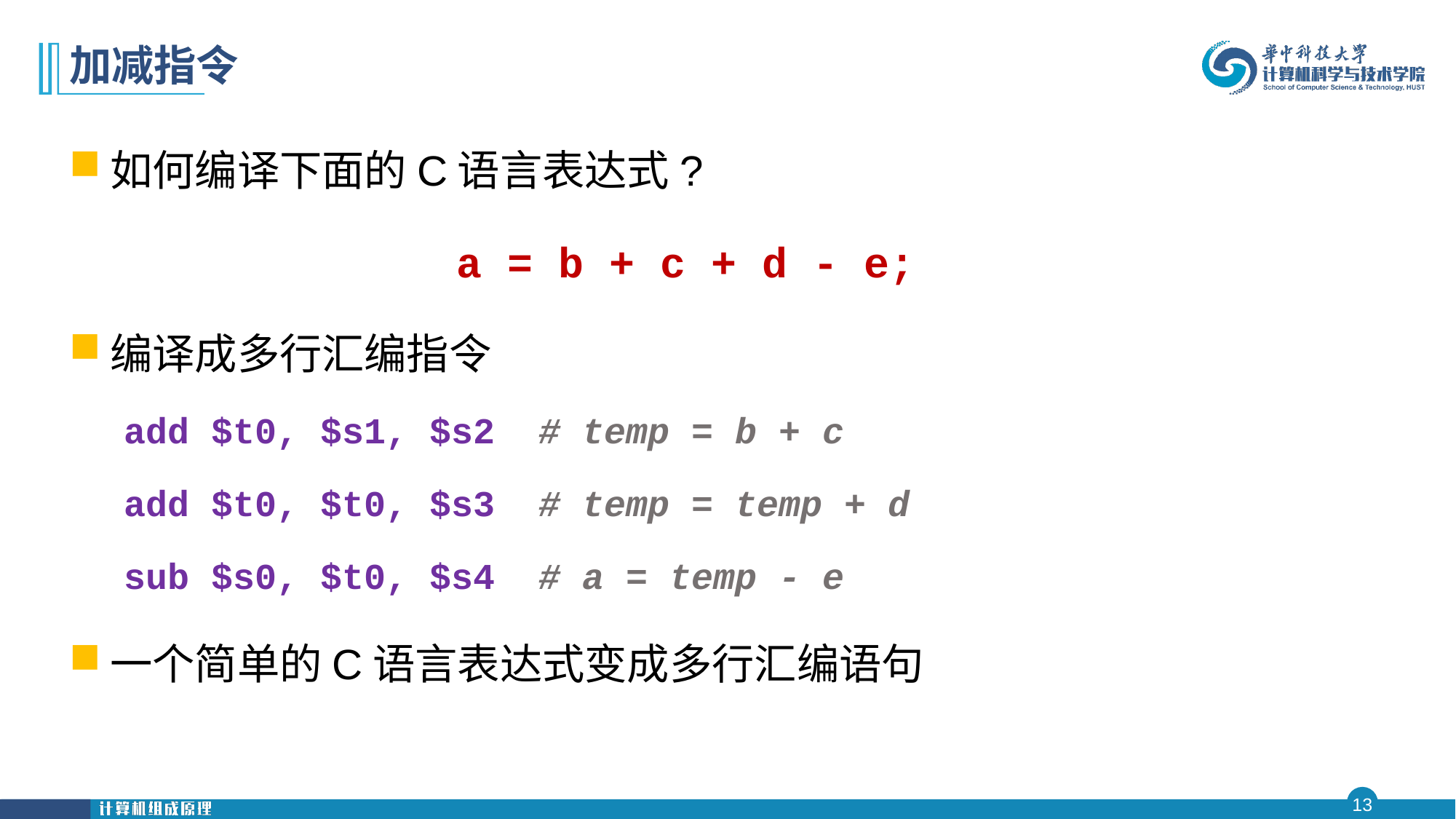

# 加减指令
如何编译下面的C语言表达式?
a = b + c + d - e;
编译成多行汇编指令
add $t0, $s1, $s2  # temp = b + c
add $t0, $t0, $s3  # temp = temp + d
sub $s0, $t0, $s4  # a = temp - e
一个简单的C语言表达式变成多行汇编语句